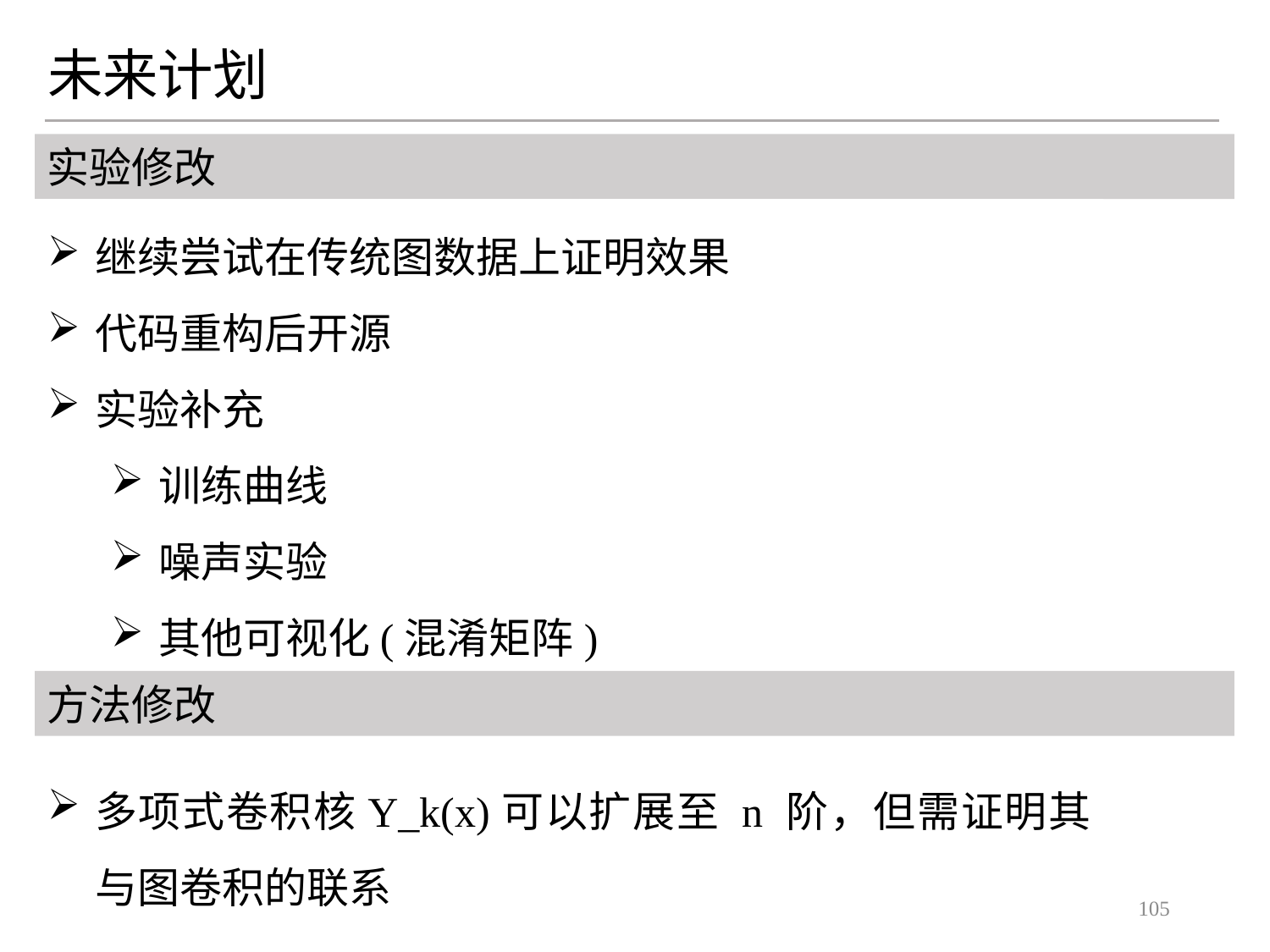

未来计划
实验修改
继续尝试在传统图数据上证明效果
代码重构后开源
实验补充
训练曲线
噪声实验
其他可视化(混淆矩阵)

方法修改
多项式卷积核Y_k(x)可以扩展至 n 阶，但需证明其与图卷积的联系

105